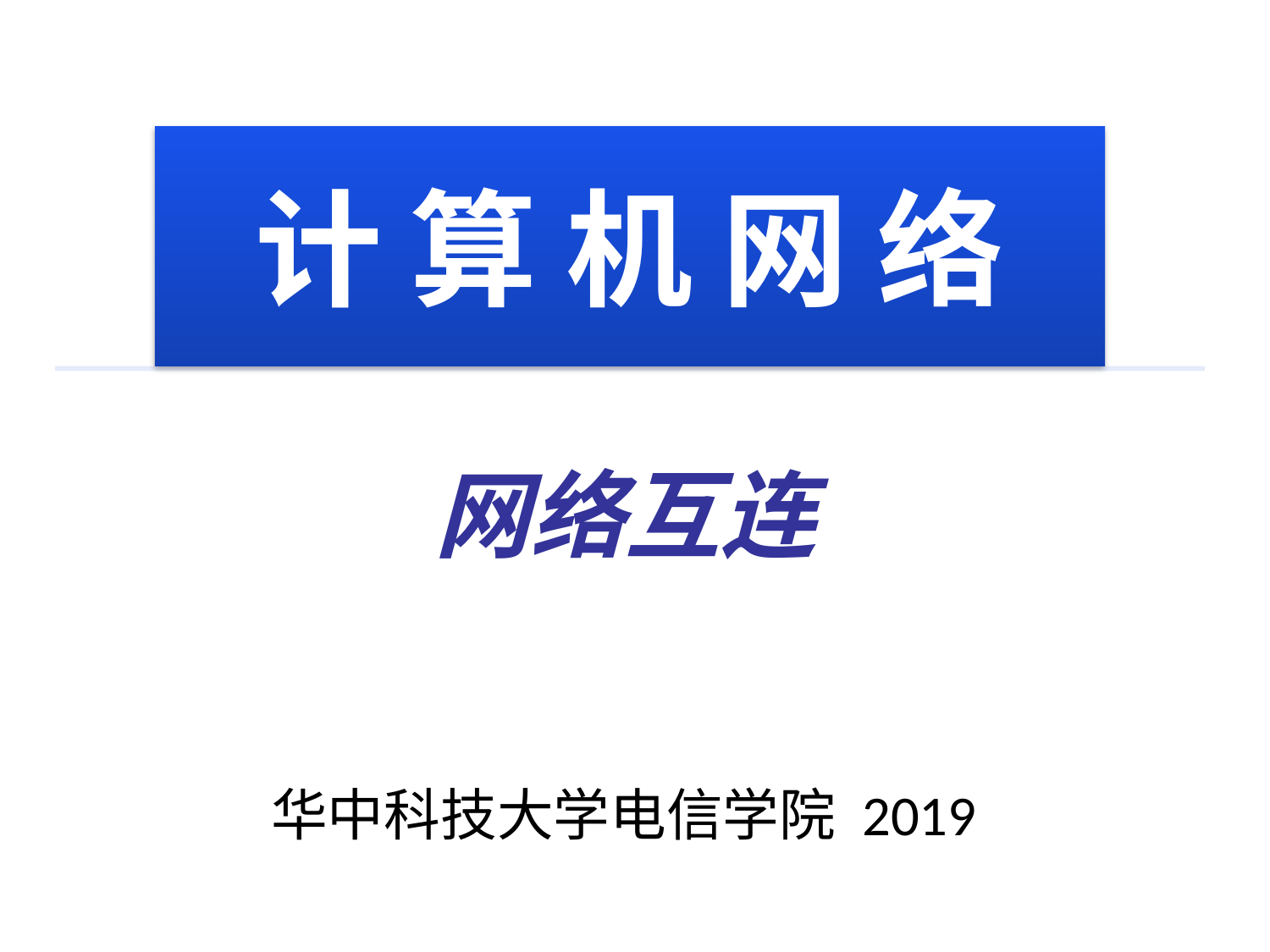

计 算 机 网 络
# 网络互连

华中科技大学电信学院 2019